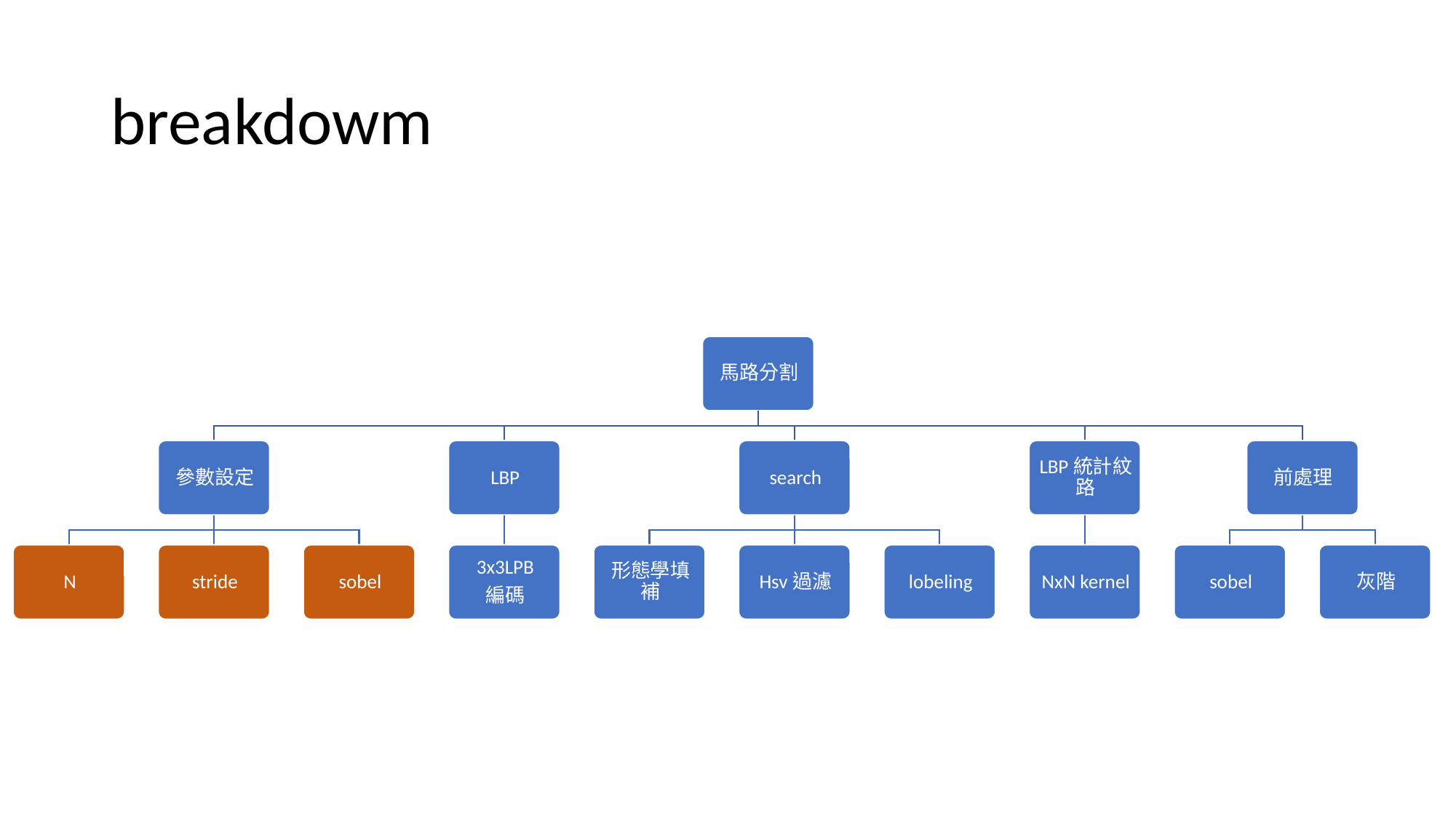

# breakdowm
馬路分割
前處理
灰階
sobel
LBP統計紋路
NxN kernel
search
lobeling
Hsv過濾
形態學填補
LBP
3x3LPB
編碼
參數設定
sobel
stride
N